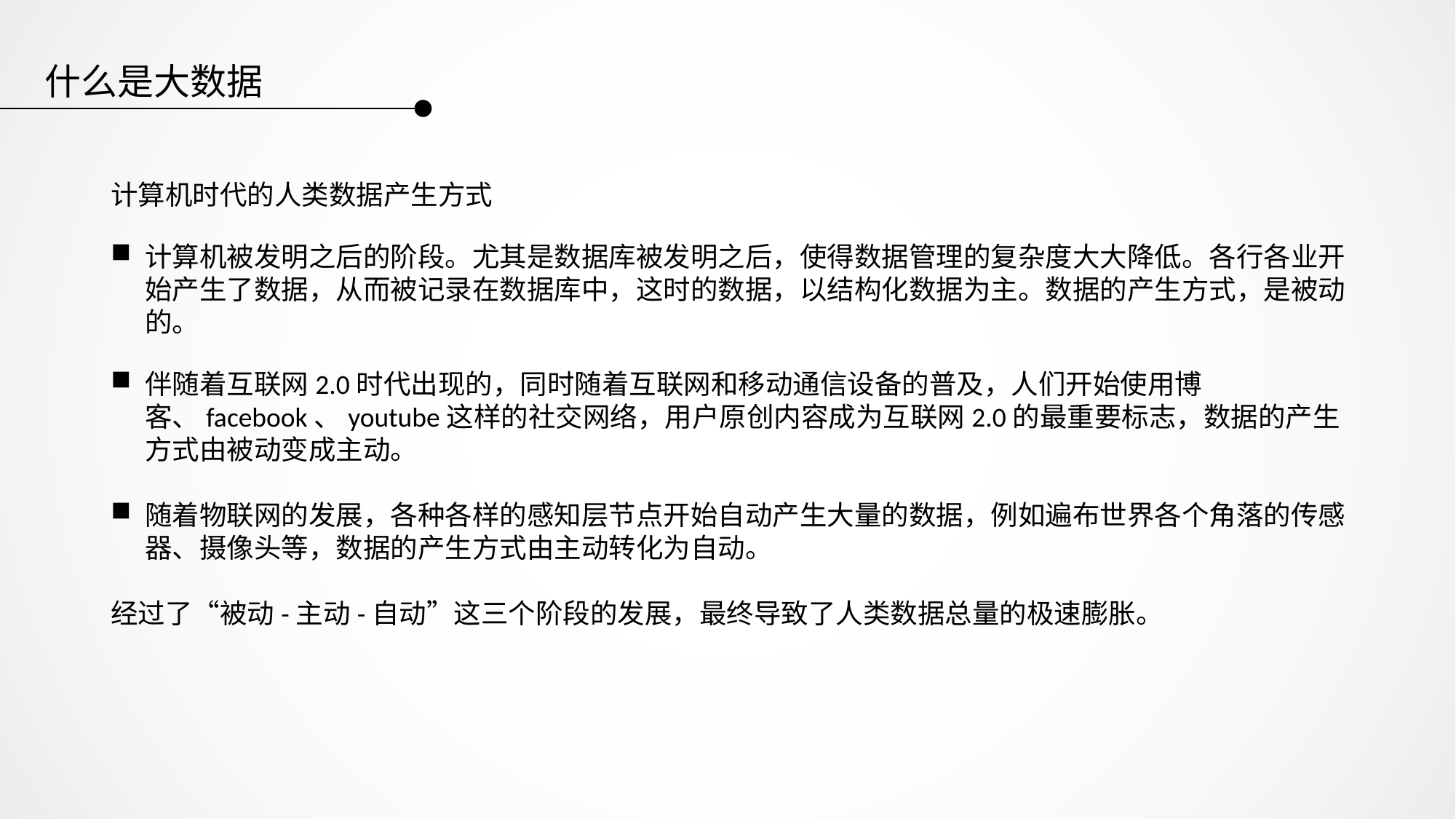

什么是大数据

计算机时代的人类数据产生方式

计算机被发明之后的阶段。尤其是数据库被发明之后，使得数据管理的复杂度大大降低。各行各业开始产生了数据，从而被记录在数据库中，这时的数据，以结构化数据为主。数据的产生方式，是被动的。

伴随着互联网2.0时代出现的，同时随着互联网和移动通信设备的普及，人们开始使用博客、facebook、youtube这样的社交网络，用户原创内容成为互联网2.0的最重要标志，数据的产生方式由被动变成主动。

随着物联网的发展，各种各样的感知层节点开始自动产生大量的数据，例如遍布世界各个角落的传感器、摄像头等，数据的产生方式由主动转化为自动。

经过了“被动-主动-自动”这三个阶段的发展，最终导致了人类数据总量的极速膨胀。